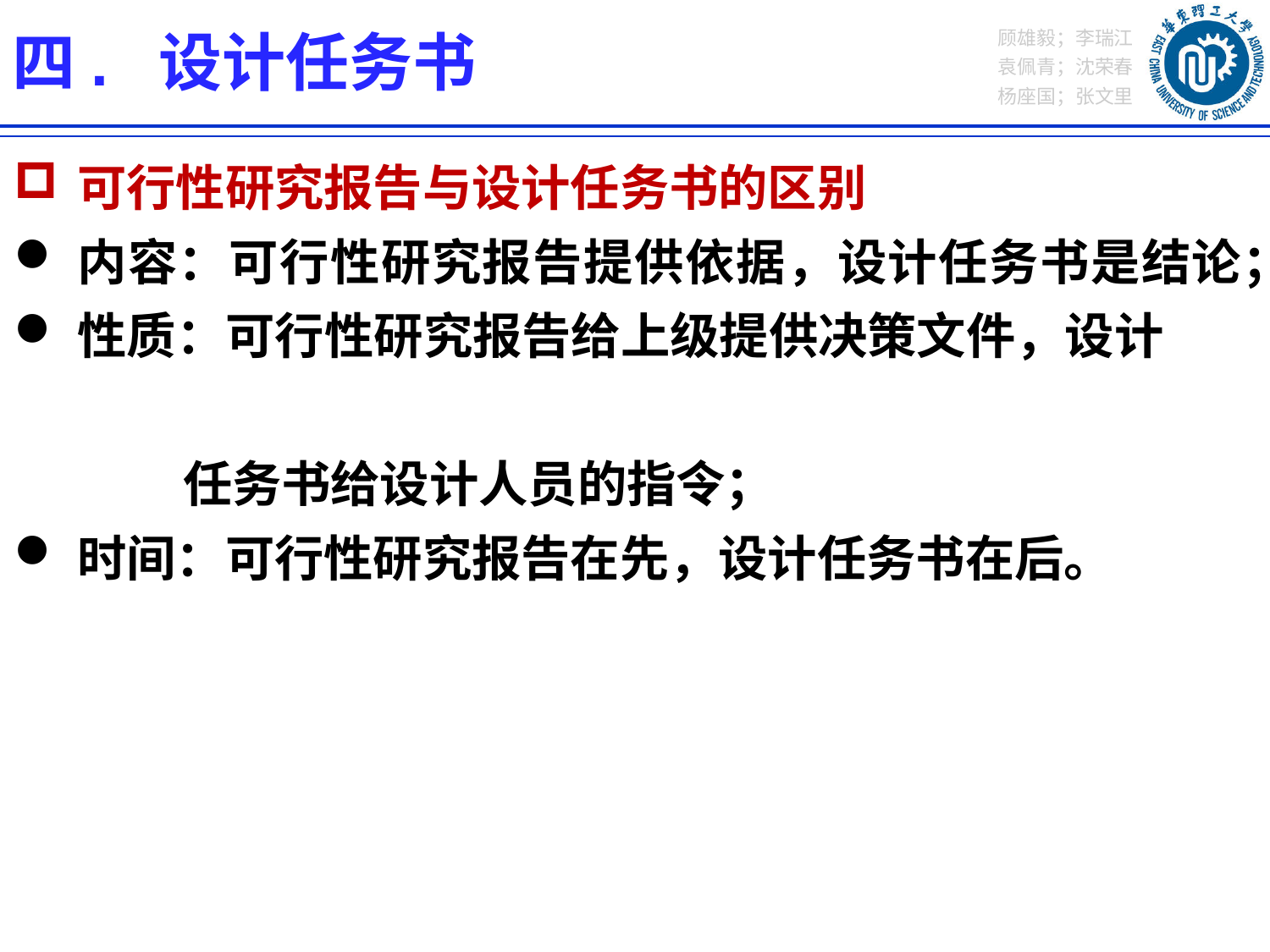

四.  设计任务书
可行性研究报告与设计任务书的区别
内容：可行性研究报告提供依据，设计任务书是结论；
性质：可行性研究报告给上级提供决策文件，设计
              任务书给设计人员的指令；
时间：可行性研究报告在先，设计任务书在后。